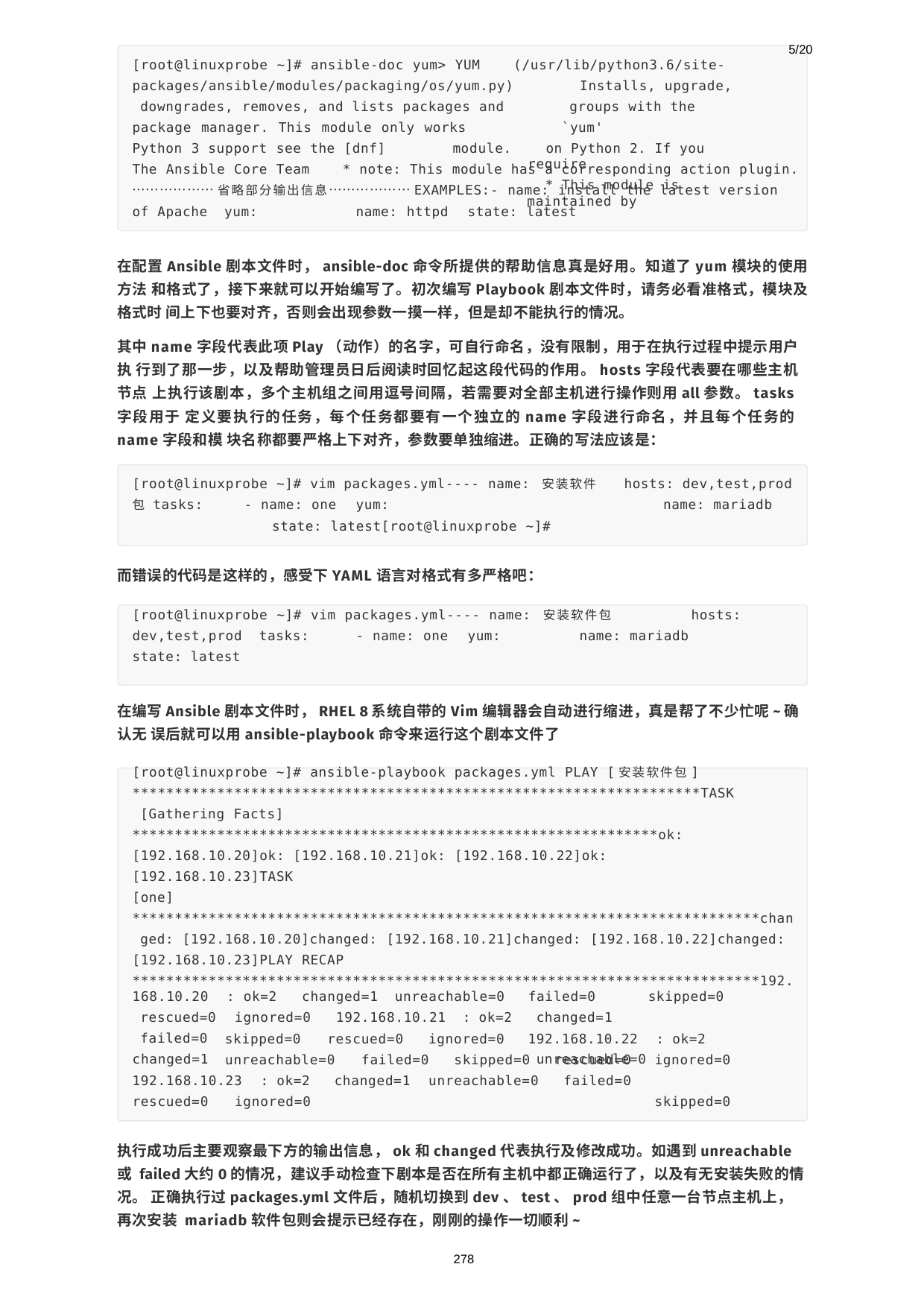

5/20
[root@linuxprobe ~]# ansible-doc yum> YUM	(/usr/lib/python3.6/site-

packages/ansible/modules/packaging/os/yum.py)  downgrades, removes, and lists packages and  package manager. This module only works  Python 3 support see the [dnf]	module.
Installs, upgrade,  groups with the `yum'
on Python 2. If you require
* This module is maintained by
The Ansible Core Team	* note: This module has a corresponding action plugin.
………………省略部分输出信息………………EXAMPLES:- name: install the latest version of Apache  yum:	name: httpd	state: latest

在配置Ansible剧本文件时，ansible-doc命令所提供的帮助信息真是好用。知道了yum模块的使用方法 和格式了，接下来就可以开始编写了。初次编写Playbook剧本文件时，请务必看准格式，模块及格式时 间上下也要对齐，否则会出现参数一摸一样，但是却不能执行的情况。
其中name字段代表此项Play（动作）的名字，可自行命名，没有限制，用于在执行过程中提示用户执 行到了那一步，以及帮助管理员日后阅读时回忆起这段代码的作用。hosts字段代表要在哪些主机节点 上执行该剧本，多个主机组之间用逗号间隔，若需要对全部主机进行操作则用all参数。tasks字段用于 定义要执行的任务，每个任务都要有一个独立的name字段进行命名，并且每个任务的name字段和模 块名称都要严格上下对齐，参数要单独缩进。正确的写法应该是：

[root@linuxprobe ~]# vim packages.yml---- name: 安装软件包 tasks:	- name: one	yum:
state: latest[root@linuxprobe ~]#
hosts: dev,test,prod  name: mariadb
而错误的代码是这样的，感受下YAML语言对格式有多严格吧：

[root@linuxprobe ~]# vim packages.yml---- name: 安装软件包	hosts: dev,test,prod  tasks:	- name: one	yum:	name: mariadb
state: latest

在编写Ansible剧本文件时，RHEL 8系统自带的Vim编辑器会自动进行缩进，真是帮了不少忙呢~确认无 误后就可以用ansible-playbook命令来运行这个剧本文件了

[root@linuxprobe ~]# ansible-playbook packages.yml PLAY [安装软件包]
*******************************************************************TASK  [Gathering Facts]
**************************************************************ok:  [192.168.10.20]ok: [192.168.10.21]ok: [192.168.10.22]ok: [192.168.10.23]TASK
[one]
**************************************************************************chan  ged: [192.168.10.20]changed: [192.168.10.21]changed: [192.168.10.22]changed:  [192.168.10.23]PLAY RECAP
**************************************************************************192.

168.10.20	: ok=2	changed=1	unreachable=0  rescued=0		ignored=0	192.168.10.21	: ok=2  failed=0
changed=1
failed=0	skipped=0  changed=1		unreachable=0
192.168.10.22	: ok=2
ignored=0  skipped=0
skipped=0	rescued=0	ignored=0
unreachable=0	failed=0	skipped=0	rescued=0
192.168.10.23	: ok=2
rescued=0	ignored=0
changed=1	unreachable=0	failed=0
执行成功后主要观察最下方的输出信息，ok和changed代表执行及修改成功。如遇到unreachable或 failed大约0的情况，建议手动检查下剧本是否在所有主机中都正确运行了，以及有无安装失败的情况。 正确执行过packages.yml文件后，随机切换到dev、test、prod组中任意一台节点主机上，再次安装 mariadb软件包则会提示已经存在，刚刚的操作一切顺利~
278